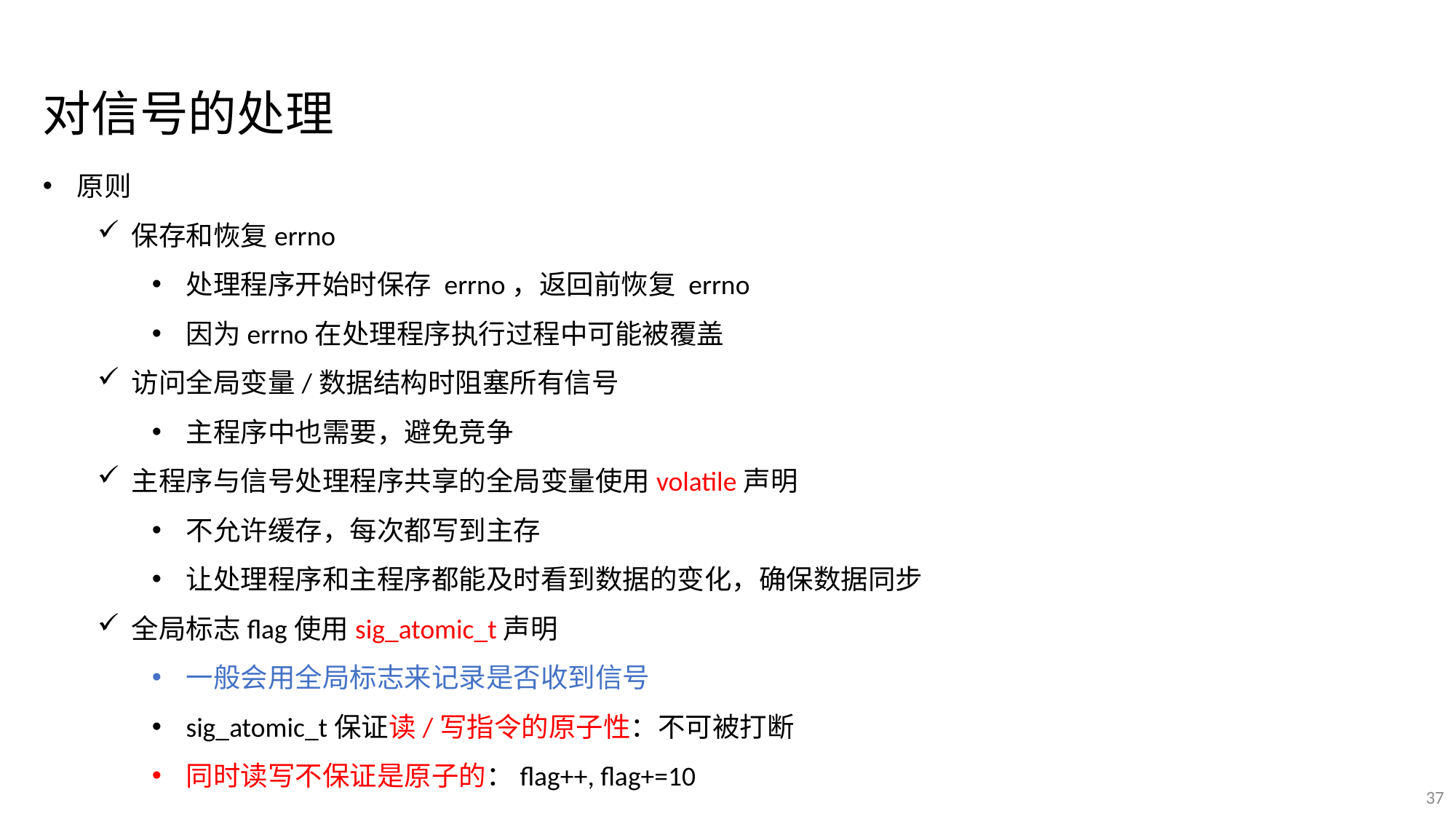

对信号的处理
原则
保存和恢复errno
处理程序开始时保存 errno，返回前恢复 errno
因为errno在处理程序执行过程中可能被覆盖
访问全局变量/数据结构时阻塞所有信号
主程序中也需要，避免竞争
主程序与信号处理程序共享的全局变量使用volatile声明
不允许缓存，每次都写到主存
让处理程序和主程序都能及时看到数据的变化，确保数据同步
全局标志flag使用sig_atomic_t声明
一般会用全局标志来记录是否收到信号
sig_atomic_t保证读/写指令的原子性：不可被打断
同时读写不保证是原子的：flag++, flag+=10
37